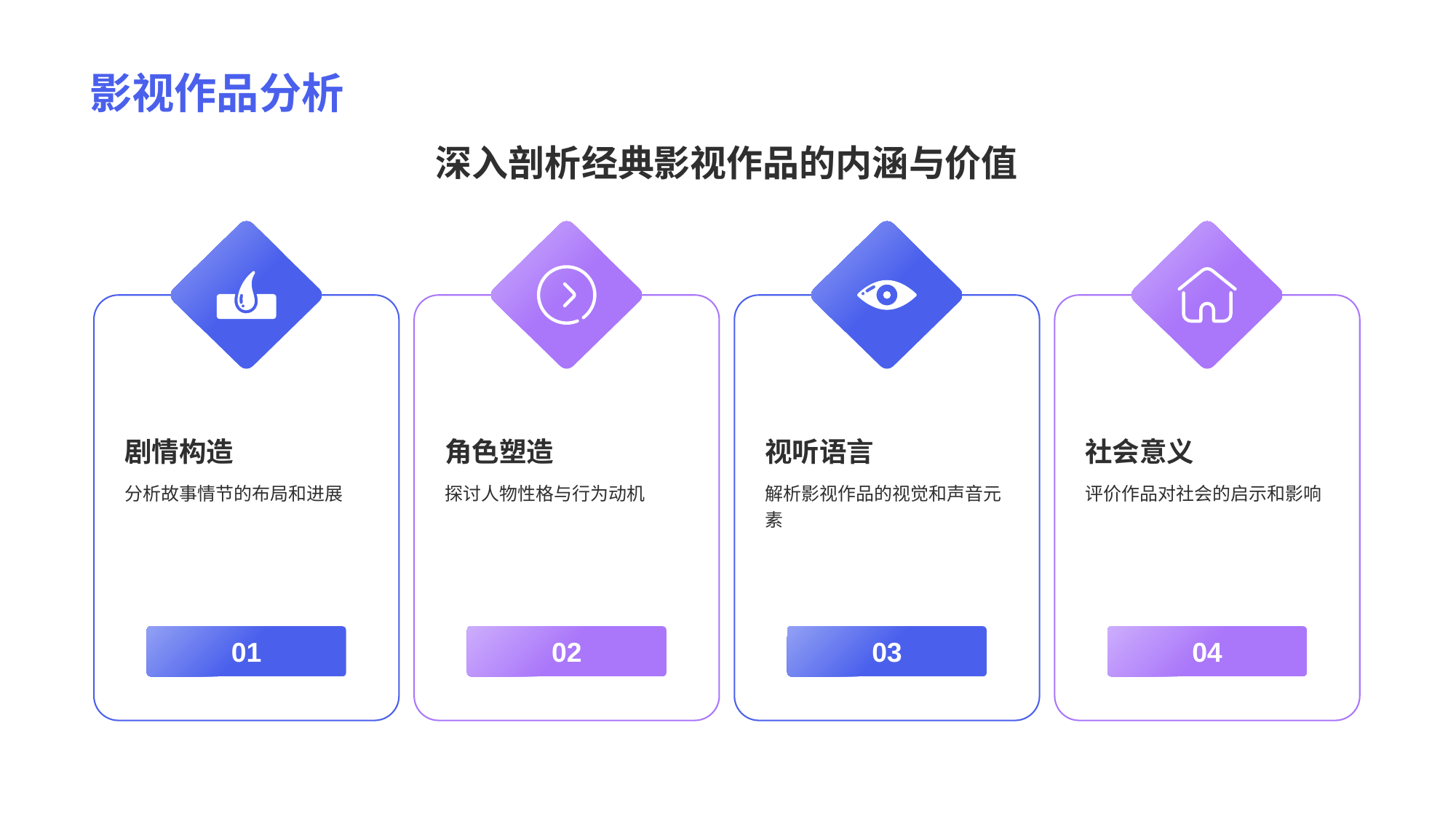

# 影视作品分析
深入剖析经典影视作品的内涵与价值

剧情构造
分析故事情节的布局和进展
01

角色塑造
探讨人物性格与行为动机
02

视听语言
解析影视作品的视觉和声音元素
03

社会意义
评价作品对社会的启示和影响
04